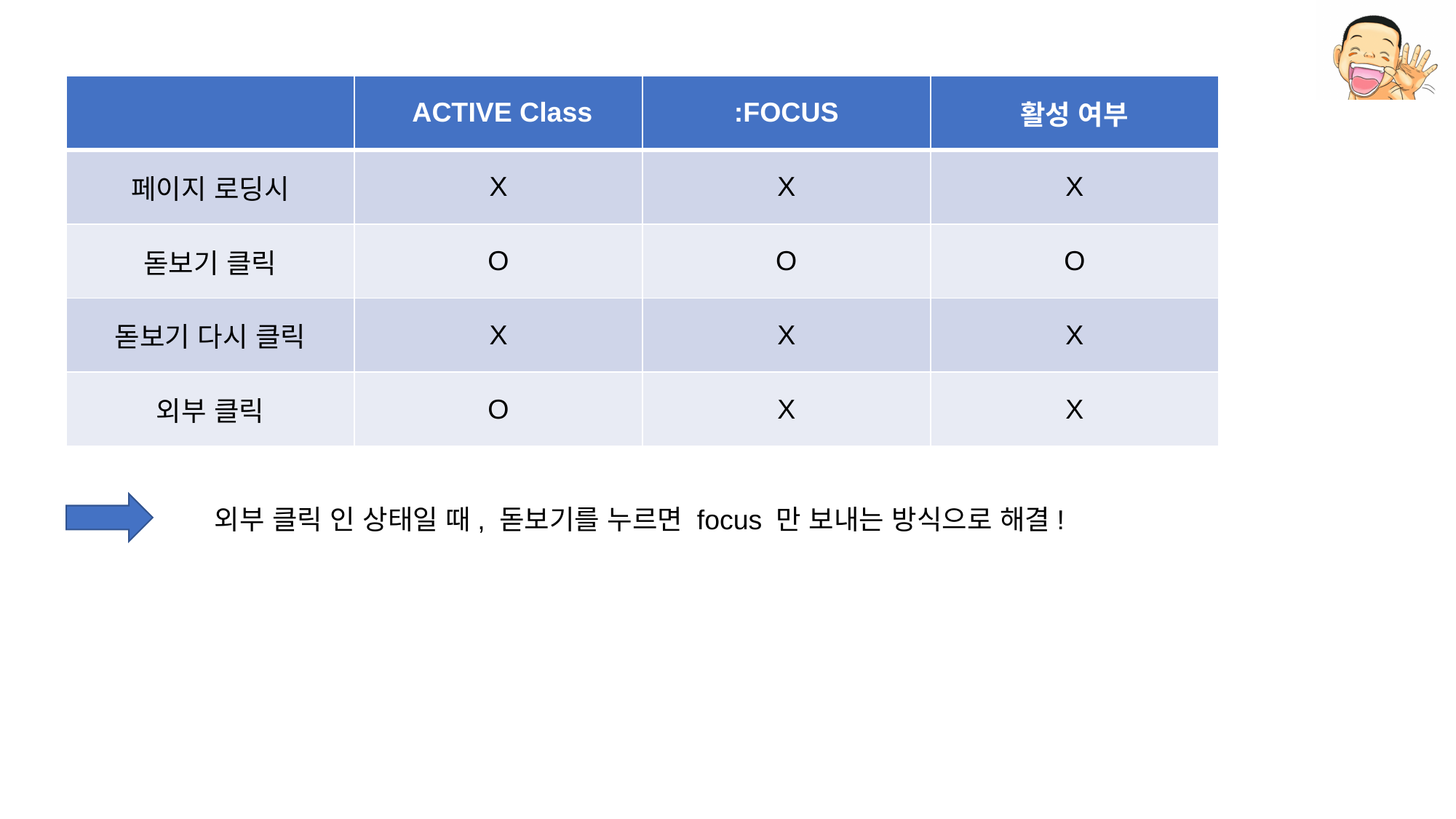

|  | ACTIVE Class | :FOCUS | 활성 여부 |
| --- | --- | --- | --- |
| 페이지 로딩시 | X | X | X |
| 돋보기 클릭 | O | O | O |
| 돋보기 다시 클릭 | X | X | X |
| 외부 클릭 | O | X | X |

외부 클릭 인 상태일 때, 돋보기를 누르면 focus 만 보내는 방식으로 해결!